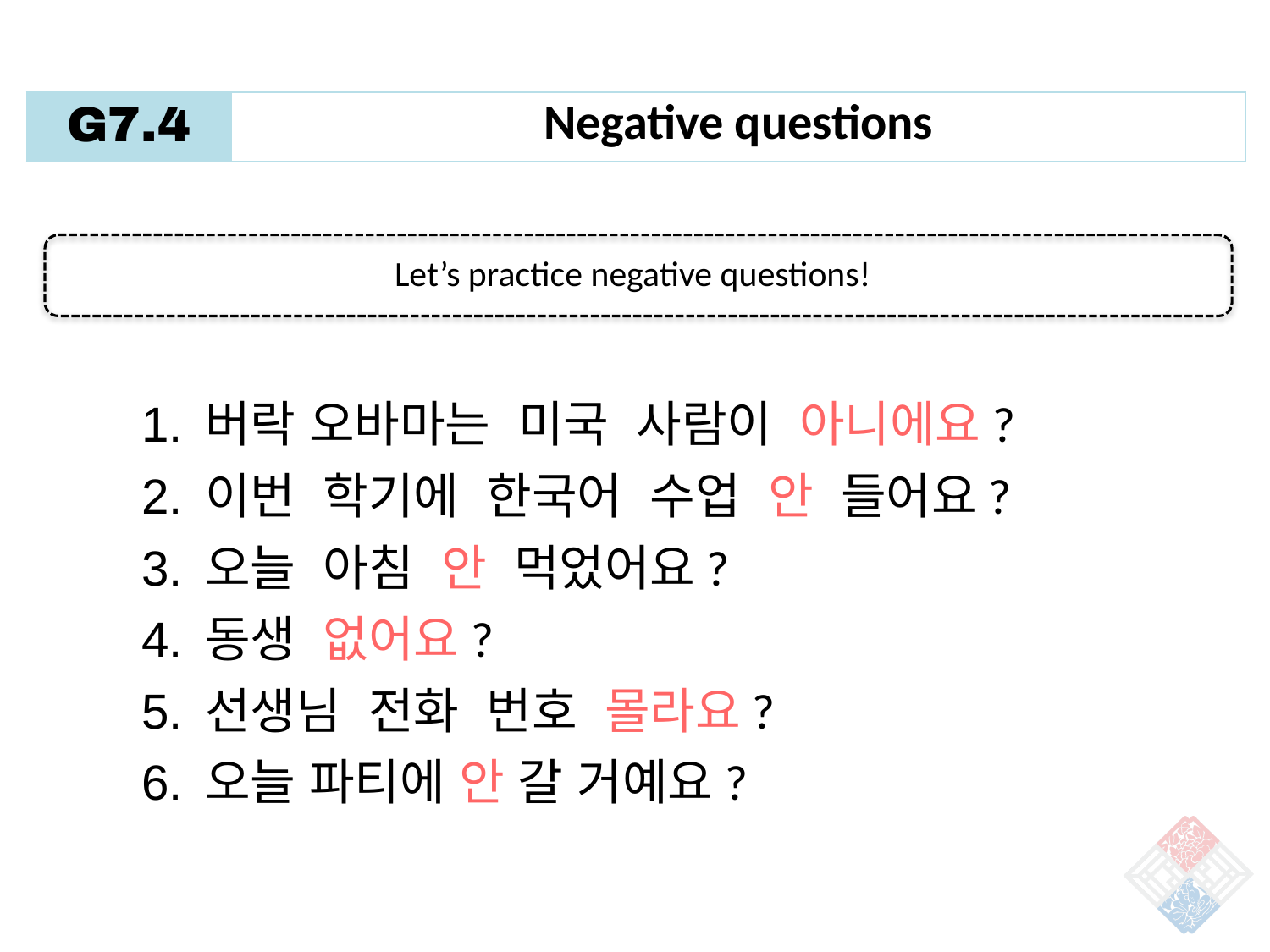

| G7.4 | Negative questions |
| --- | --- |

Let’s practice negative questions!
버락 오바마는  미국  사람이  아니에요?
이번  학기에  한국어  수업  안  들어요?
오늘  아침  안  먹었어요?
동생  없어요?
선생님  전화  번호  몰라요?
오늘 파티에 안 갈 거예요?